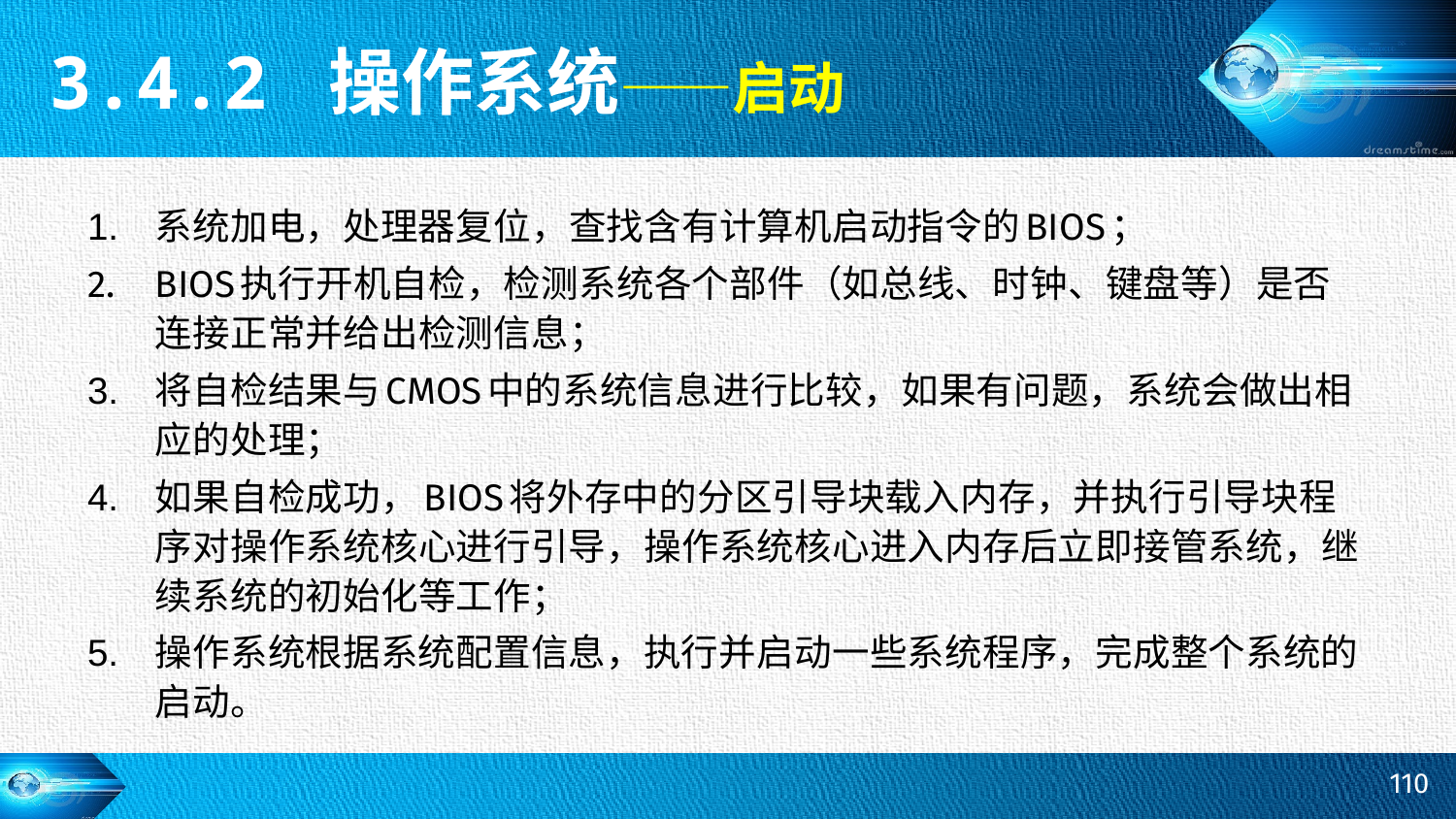

3.4.2 操作系统——启动
系统加电，处理器复位，查找含有计算机启动指令的BIOS；
BIOS执行开机自检，检测系统各个部件（如总线、时钟、键盘等）是否连接正常并给出检测信息；
将自检结果与CMOS中的系统信息进行比较，如果有问题，系统会做出相应的处理；
如果自检成功，BIOS将外存中的分区引导块载入内存，并执行引导块程序对操作系统核心进行引导，操作系统核心进入内存后立即接管系统，继续系统的初始化等工作；
操作系统根据系统配置信息，执行并启动一些系统程序，完成整个系统的启动。
110